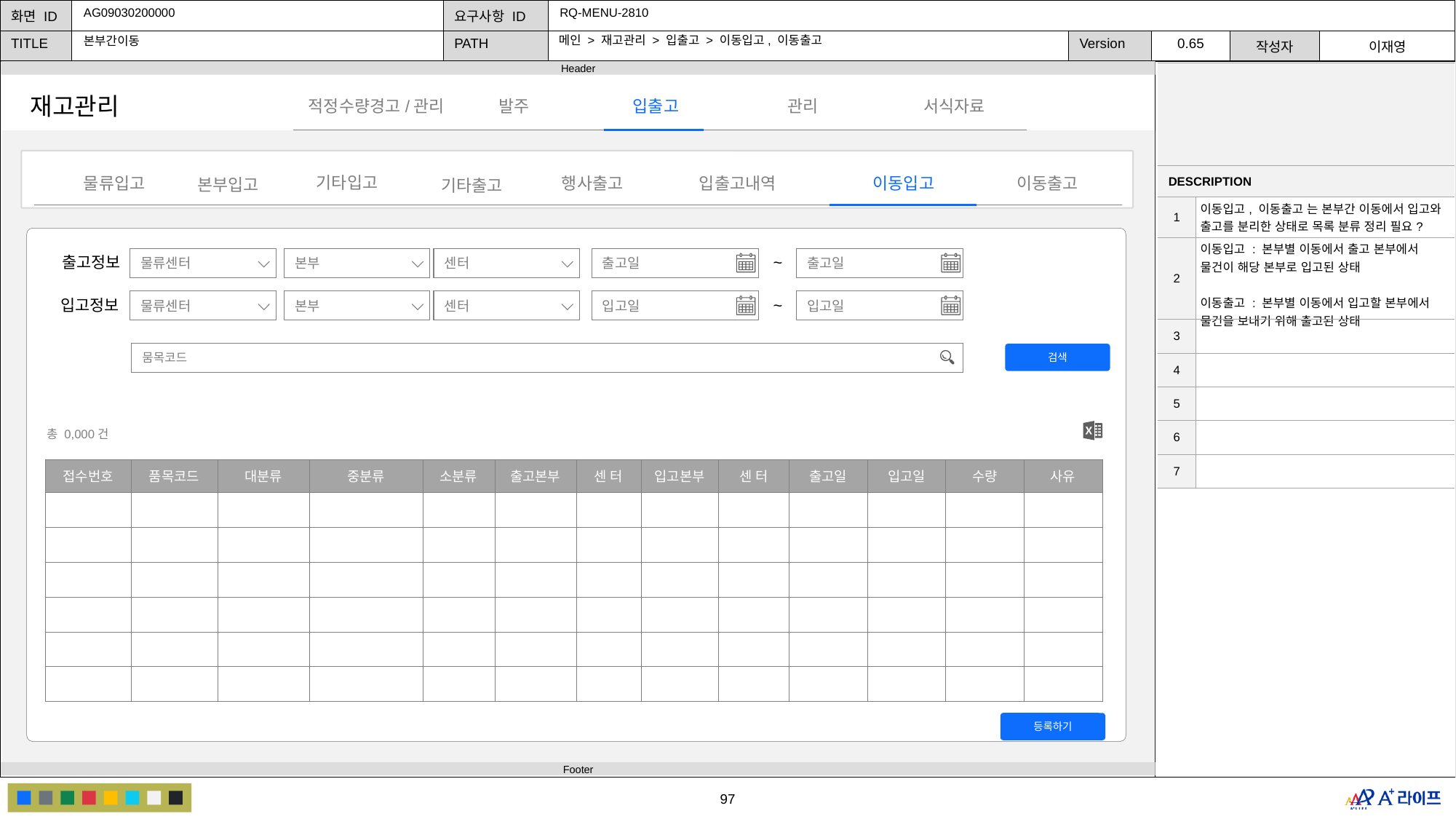

AG09030200000

RQ-MENU-2810

메인 > 재고관리 > 입출고 > 이동입고, 이동출고
본부간이동
|  |  |
| --- | --- |
| DESCRIPTION |  |
| 1 | 이동입고, 이동출고 는 본부간 이동에서 입고와 출고를 분리한 상태로 목록 분류 정리 필요? |
| 2 | 이동입고 : 본부별 이동에서 출고 본부에서 물건이 해당 본부로 입고된 상태 이동출고 : 본부별 이동에서 입고할 본부에서 물건을 보내기 위해 출고된 상태 |
| 3 |  |
| 4 |  |
| 5 |  |
| 6 |  |
| 7 |  |
재고관리
발주
관리
적정수량경고/관리
입출고
서식자료

기타입고
입출고내역
물류입고
이동입고
행사출고
이동출고
본부입고
기타출고

출고정보
~
출고일
출고일

물류센터

본부

센터

입고정보
~
입고일
입고일

물류센터

본부

센터

검색
뭄목코드

총 0,000건

| 접수번호 | 품목코드 | 대분류 | 중분류 | 소분류 | 출고본부 | 센 터 | 입고본부 | 센 터 | 출고일 | 입고일 | 수량 | 사유 |
| --- | --- | --- | --- | --- | --- | --- | --- | --- | --- | --- | --- | --- |
|  |  |  |  |  |  |  |  |  |  |  |  |  |
|  |  |  |  |  |  |  |  |  |  |  |  |  |
|  |  |  |  |  |  |  |  |  |  |  |  |  |
|  |  |  |  |  |  |  |  |  |  |  |  |  |
|  |  |  |  |  |  |  |  |  |  |  |  |  |
|  |  |  |  |  |  |  |  |  |  |  |  |  |
등록하기